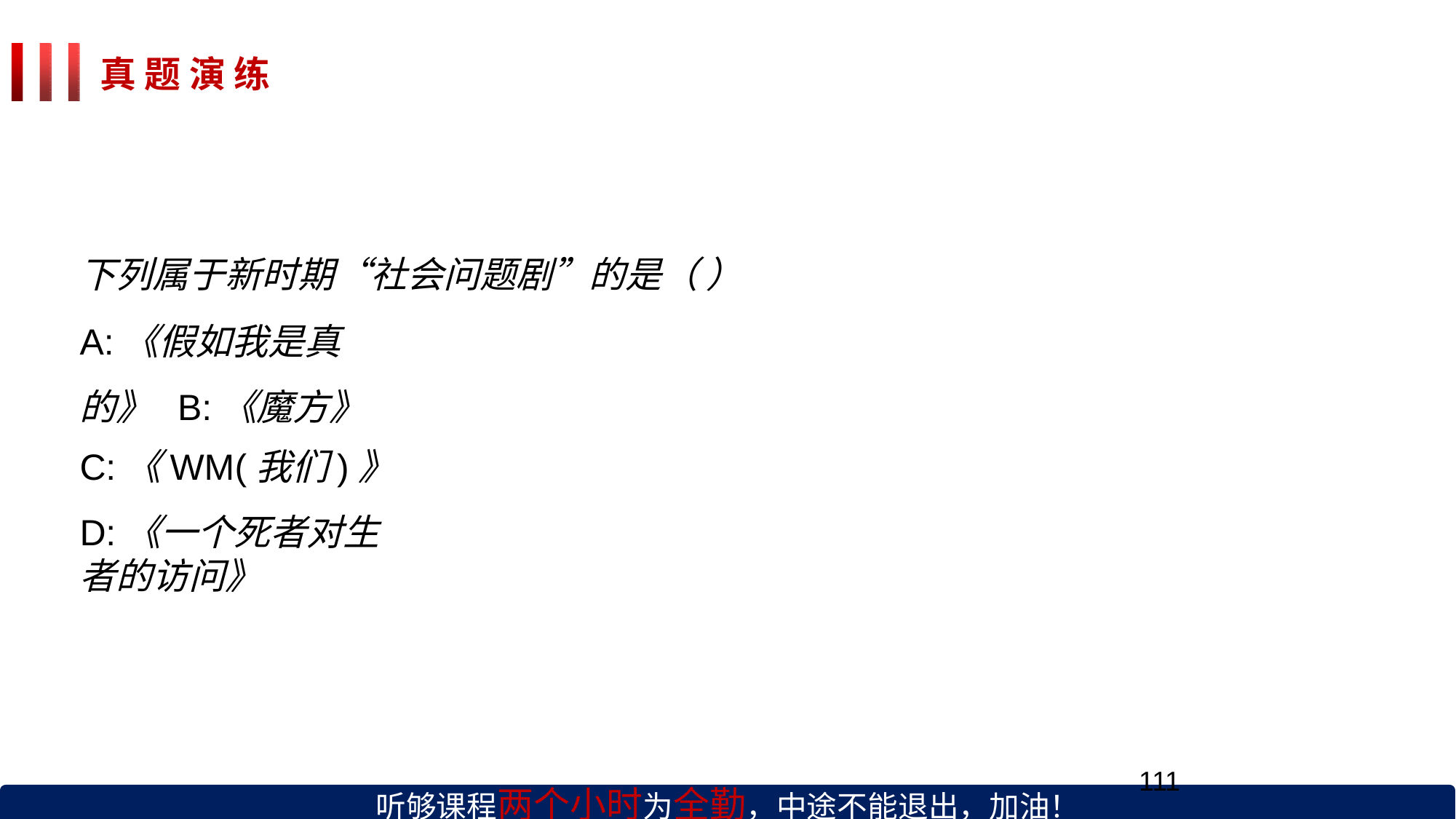

# 真 题 演 练
下列属于新时期“社会问题剧”的是（ ）
A:《假如我是真的》  B:《魔方》
C:《WM(我们)》
D:《一个死者对生者的访问》
111

听够课程两个小时为全勤，中途不能退出，加油！